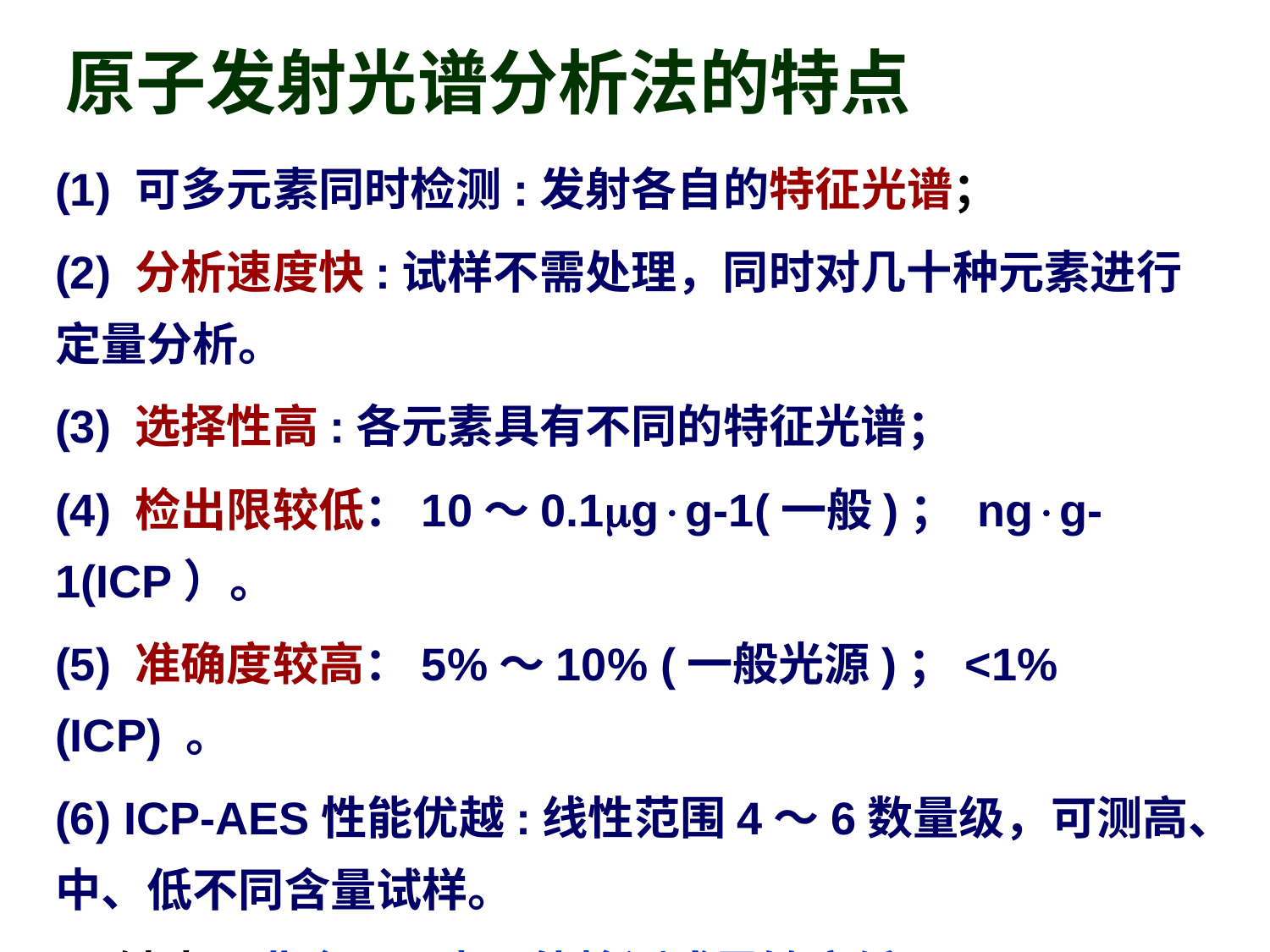

原子发射光谱分析法的特点
(1) 可多元素同时检测:发射各自的特征光谱；
(2) 分析速度快:试样不需处理，同时对几十种元素进行定量分析。
(3) 选择性高:各元素具有不同的特征光谱；
(4) 检出限较低：10～0.1μg⋅g-1(一般)； ng⋅g-1(ICP）。
(5) 准确度较高：5%～10% (一般光源)；<1% (ICP) 。
(6) ICP-AES性能优越:线性范围4～6数量级，可测高、中、低不同含量试样。
     缺点：非金属元素不能检测或灵敏度低。